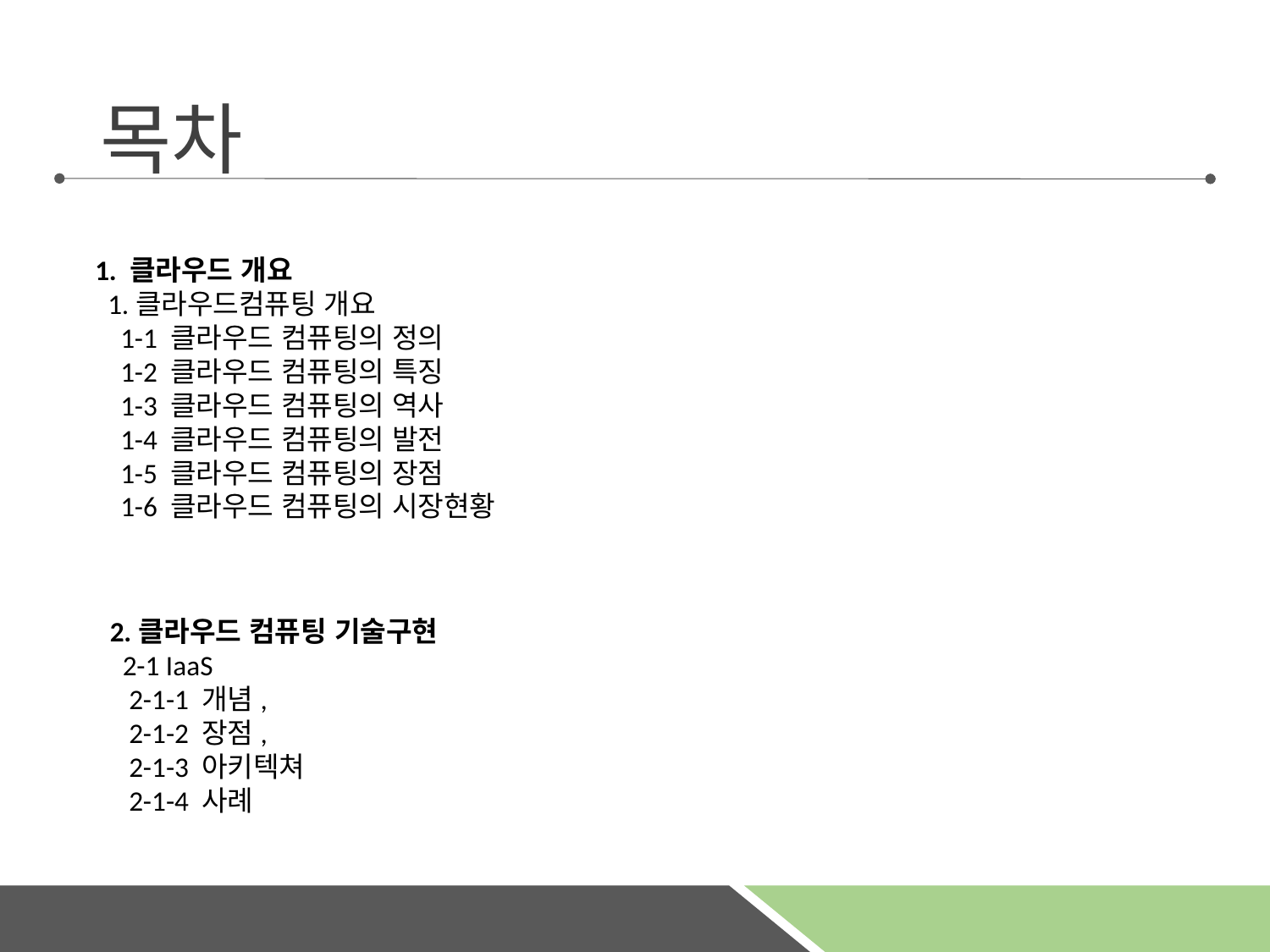

# 목차
1. 클라우드 개요
  1.클라우드컴퓨팅 개요
    1-1 클라우드 컴퓨팅의 정의
    1-2 클라우드 컴퓨팅의 특징
    1-3 클라우드 컴퓨팅의 역사
    1-4 클라우드 컴퓨팅의 발전
    1-5 클라우드 컴퓨팅의 장점
    1-6 클라우드 컴퓨팅의 시장현황

2.클라우드 컴퓨팅 기술구현
  2-1 IaaS
   2-1-1 개념,
   2-1-2 장점,
   2-1-3 아키텍쳐
   2-1-4 사례